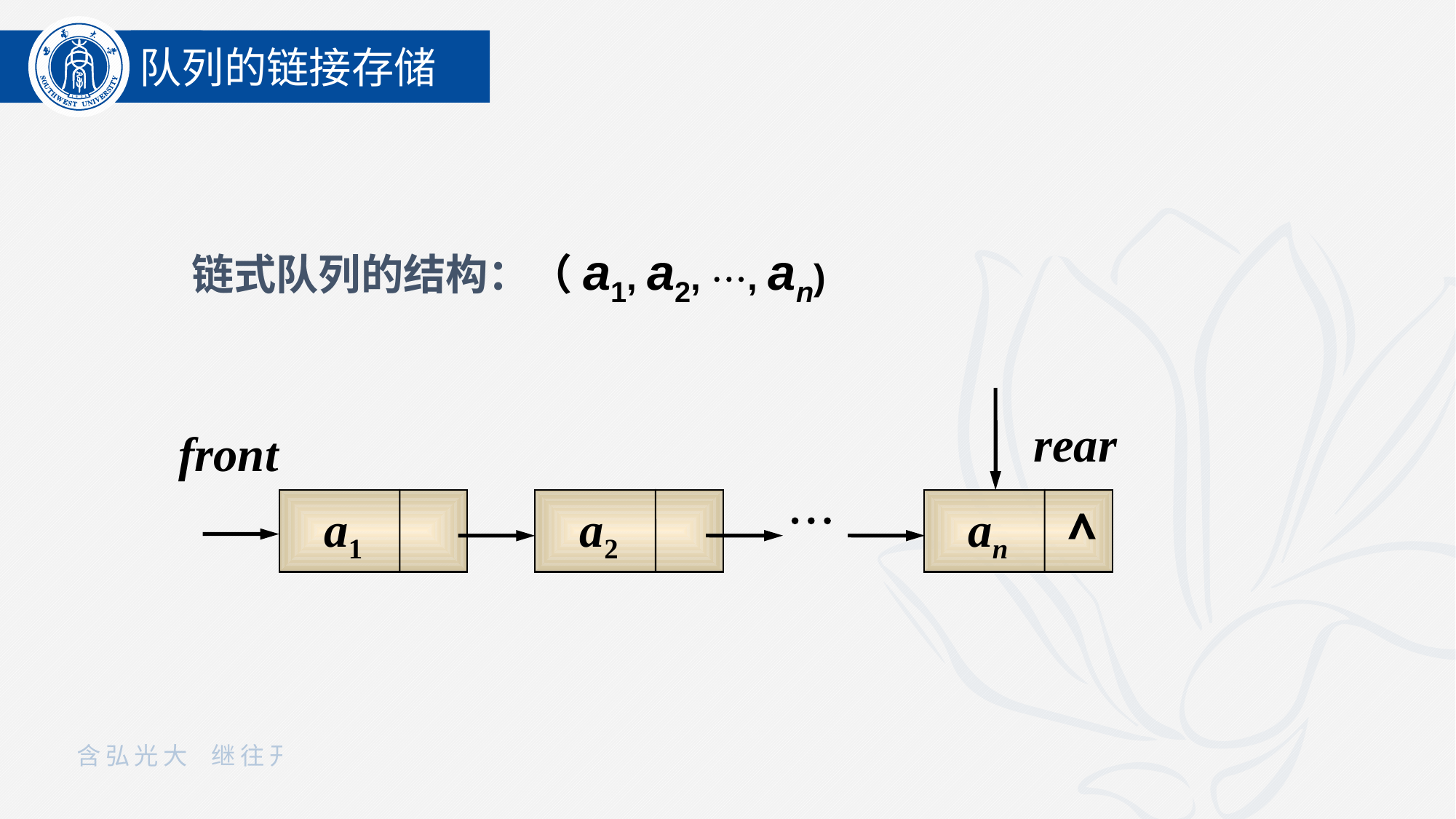

队列的链接存储

链式队列的结构：（a1, a2, …, an)

rear
front
…

∧

a1
a2
an